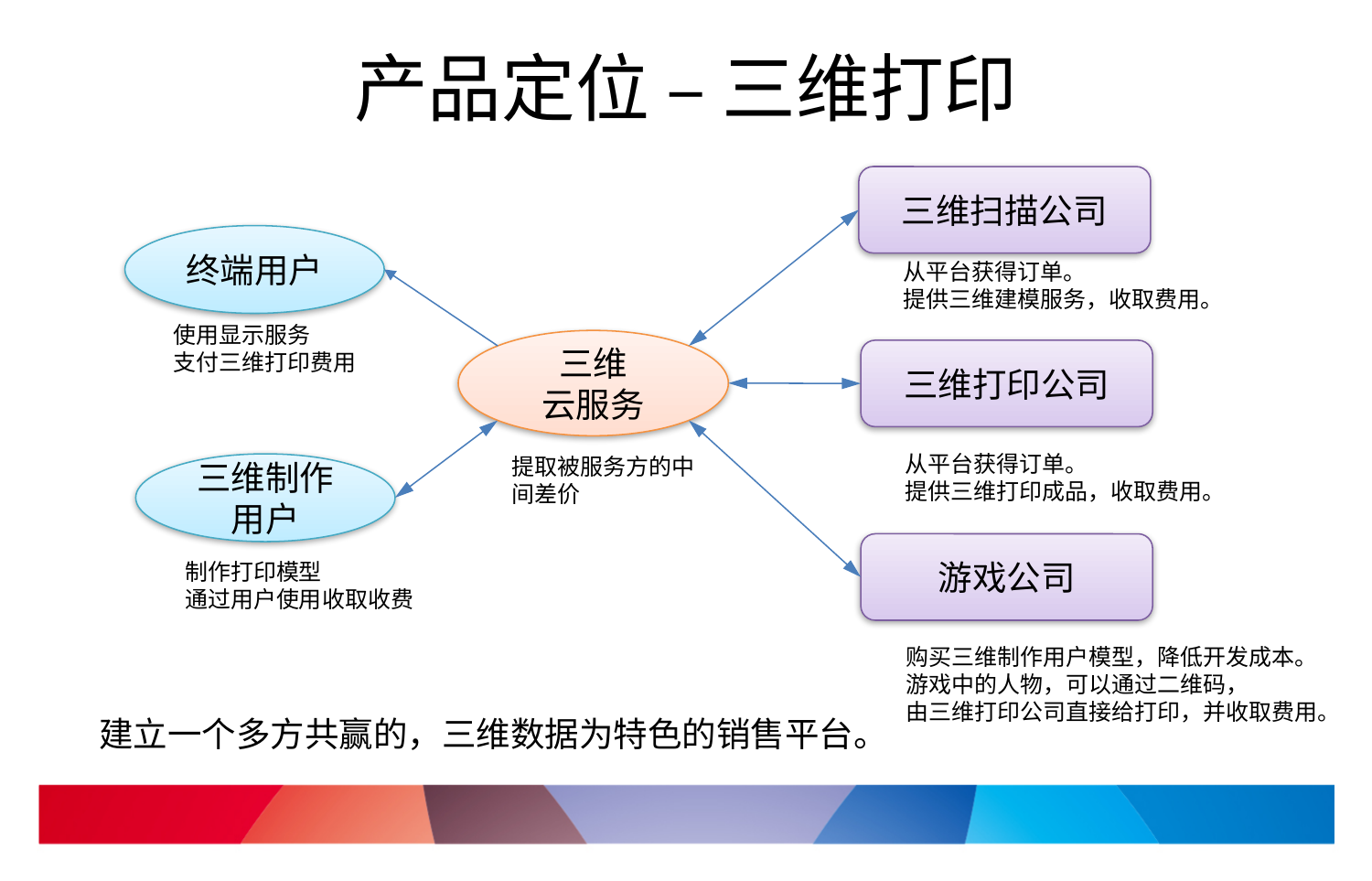

# 产品定位 – 三维打印
三维扫描公司
终端用户
从平台获得订单。
提供三维建模服务，收取费用。
使用显示服务
支付三维打印费用
三维
云服务
三维打印公司
从平台获得订单。
提供三维打印成品，收取费用。
提取被服务方的中间差价
三维制作用户
游戏公司
制作打印模型
通过用户使用收取收费
购买三维制作用户模型，降低开发成本。
游戏中的人物，可以通过二维码，
由三维打印公司直接给打印，并收取费用。
建立一个多方共赢的，三维数据为特色的销售平台。